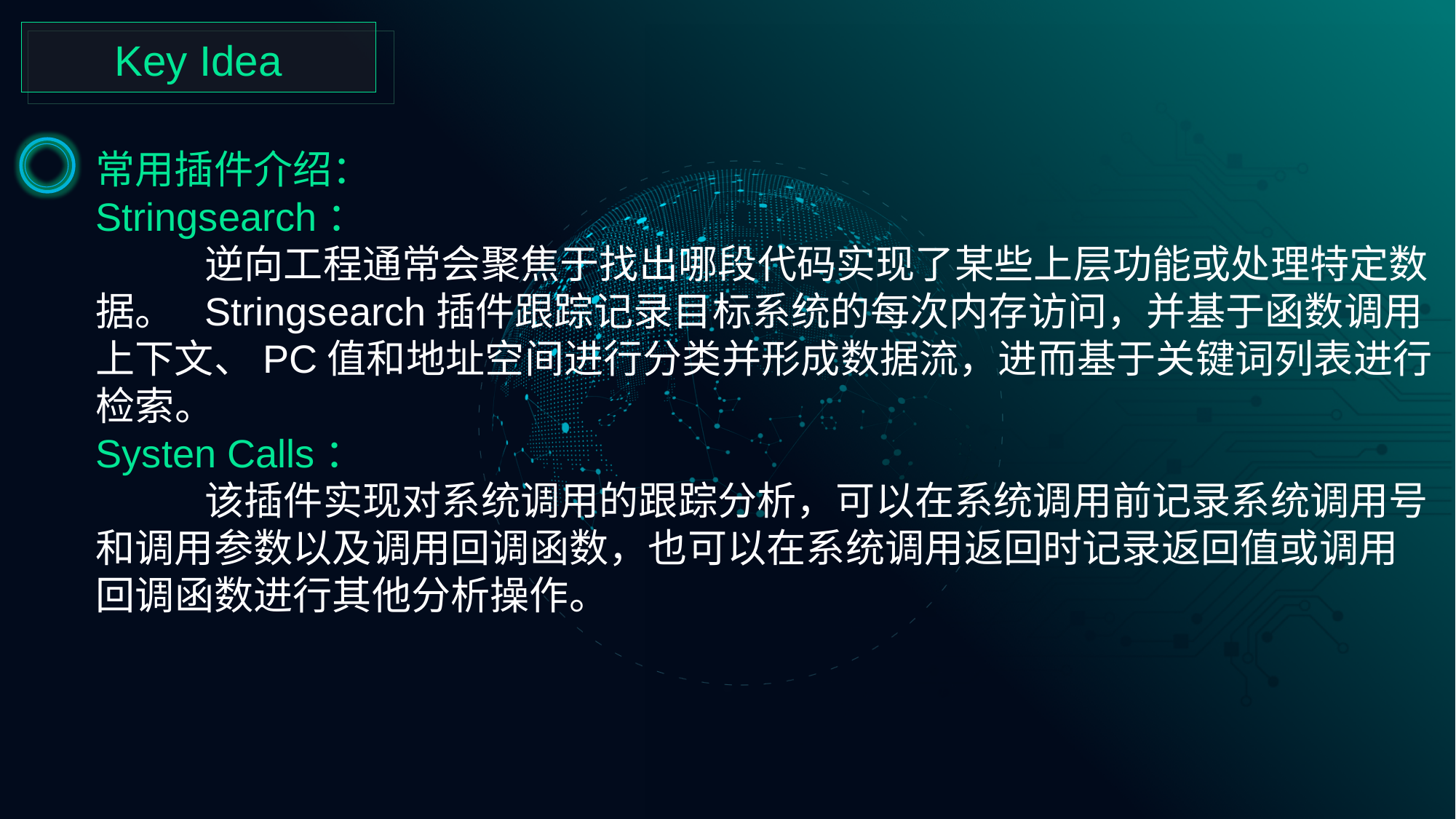

Key Idea

常用插件介绍：
Stringsearch：
	逆向工程通常会聚焦于找出哪段代码实现了某些上层功能或处理特定数据。	Stringsearch插件跟踪记录目标系统的每次内存访问，并基于函数调用上下文、PC值和地址空间进行分类并形成数据流，进而基于关键词列表进行检索。
Systen Calls：
	该插件实现对系统调用的跟踪分析，可以在系统调用前记录系统调用号和调用参数以及调用回调函数，也可以在系统调用返回时记录返回值或调用回调函数进行其他分析操作。